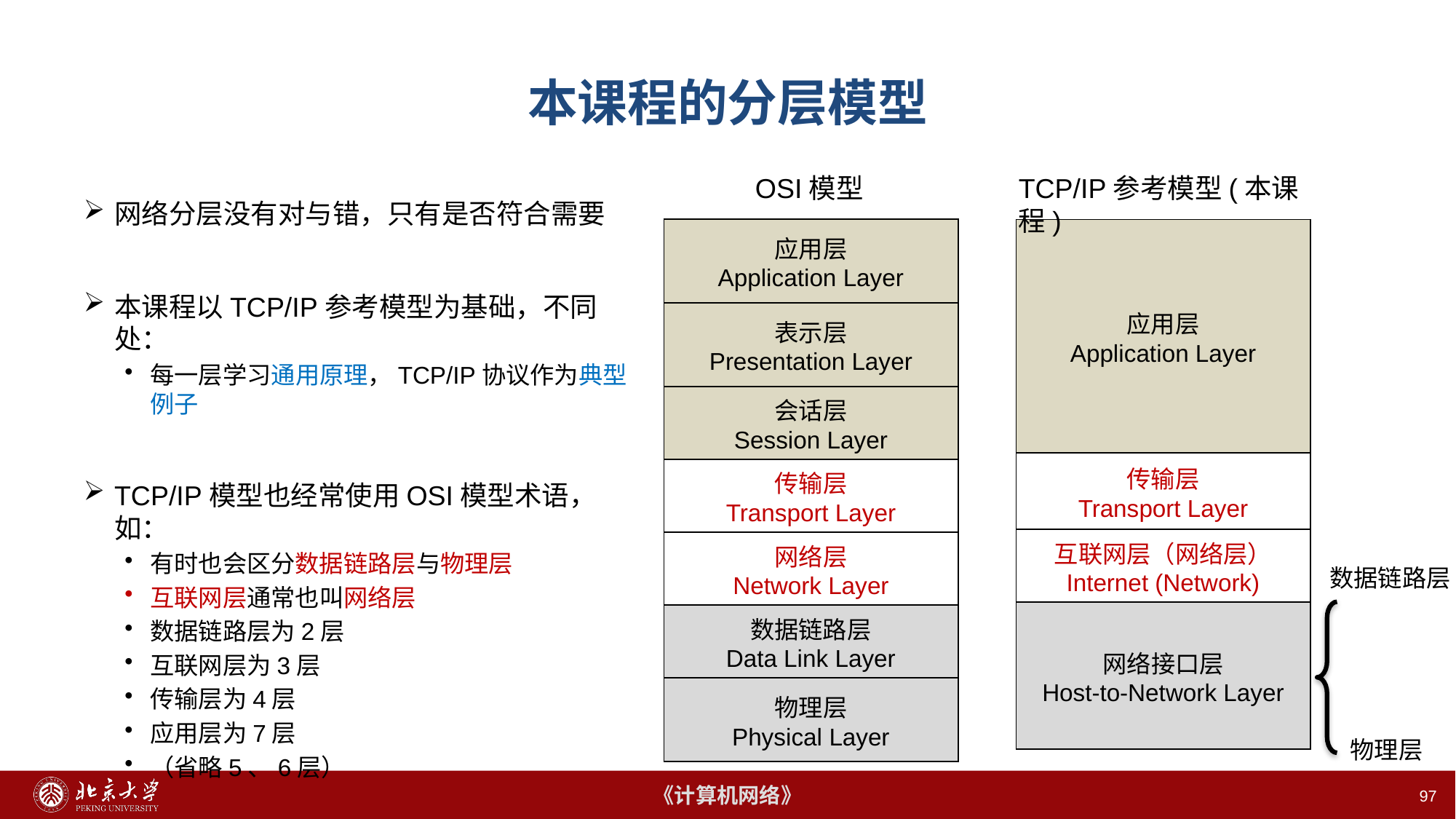

# 本课程的分层模型
OSI模型
TCP/IP参考模型(本课程)
网络分层没有对与错，只有是否符合需要

本课程以TCP/IP参考模型为基础，不同处：
每一层学习通用原理，TCP/IP协议作为典型例子

TCP/IP模型也经常使用OSI模型术语，如：
有时也会区分数据链路层与物理层
互联网层通常也叫网络层
数据链路层为2层
互联网层为3层
传输层为4层
应用层为7层
（省略5、6层）
| 应用层 Application Layer |
| --- |
| 表示层 Presentation Layer |
| 会话层 Session Layer |
| 传输层 Transport Layer |
| 网络层 Network Layer |
| 数据链路层 Data Link Layer |
| 物理层 Physical Layer |
| 应用层 Application Layer |
| --- |
| 传输层 Transport Layer |
| 互联网层（网络层） Internet (Network) |
| 网络接口层 Host-to-Network Layer |
数据链路层

物理层
97